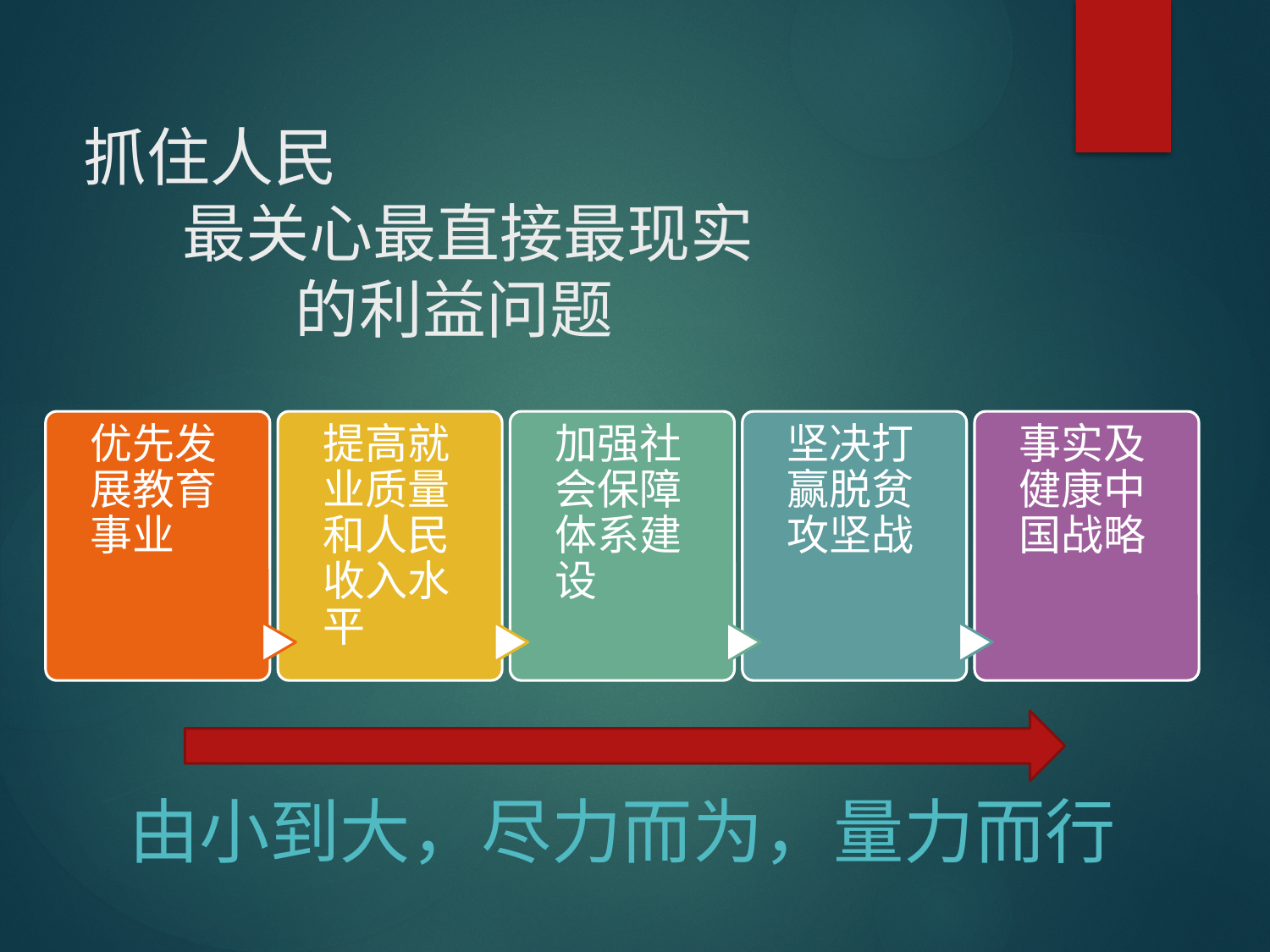

# 抓住人民 最关心最直接最现实 的利益问题

优先发展教育事业

提高就业质量和人民收入水平

加强社会保障体系建设

坚决打赢脱贫攻坚战

事实及健康中国战略

由小到大，尽力而为，量力而行